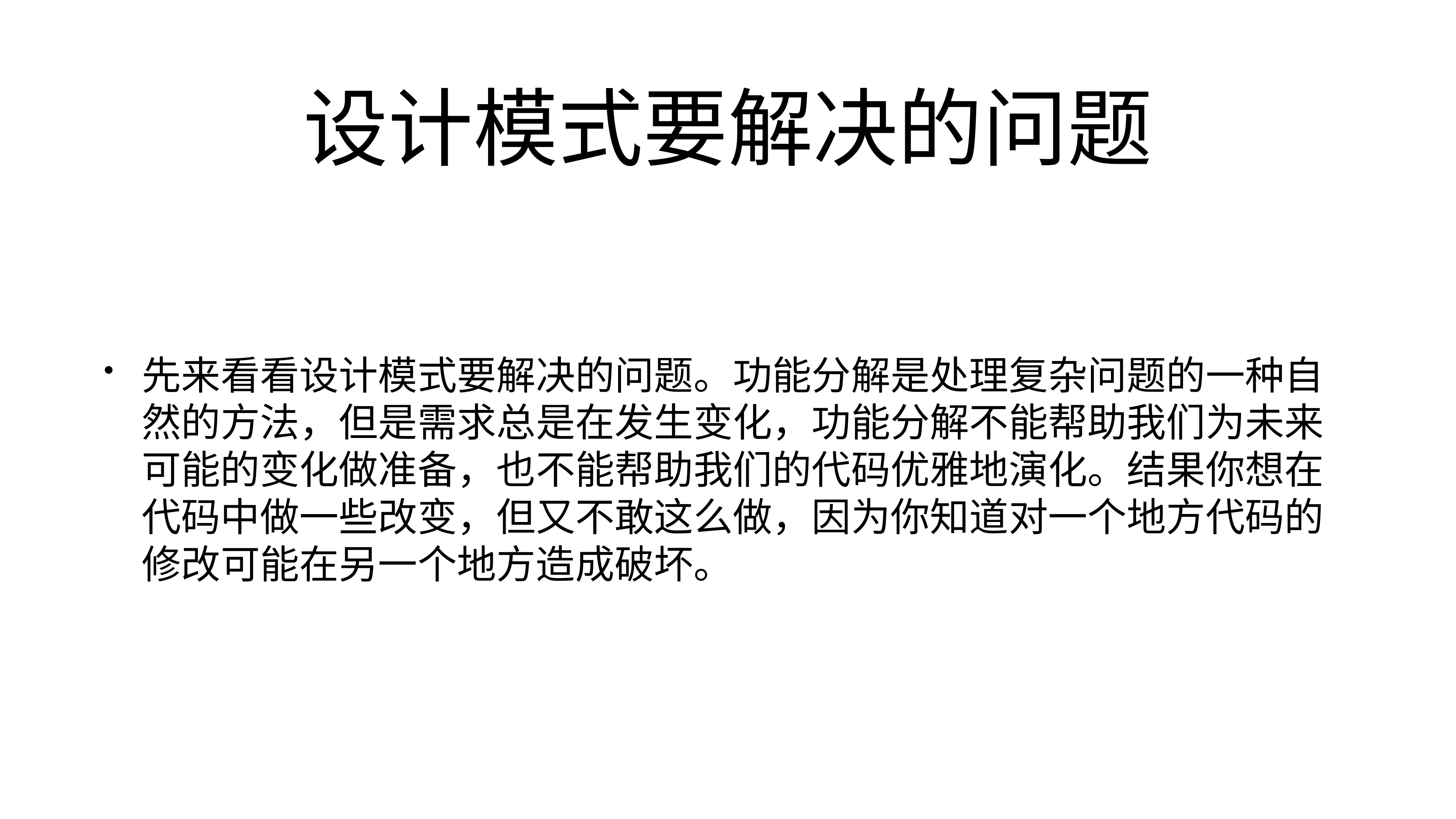

# 设计模式要解决的问题
先来看看设计模式要解决的问题。功能分解是处理复杂问题的一种自然的方法，但是需求总是在发生变化，功能分解不能帮助我们为未来可能的变化做准备，也不能帮助我们的代码优雅地演化。结果你想在代码中做一些改变，但又不敢这么做，因为你知道对一个地方代码的修改可能在另一个地方造成破坏。